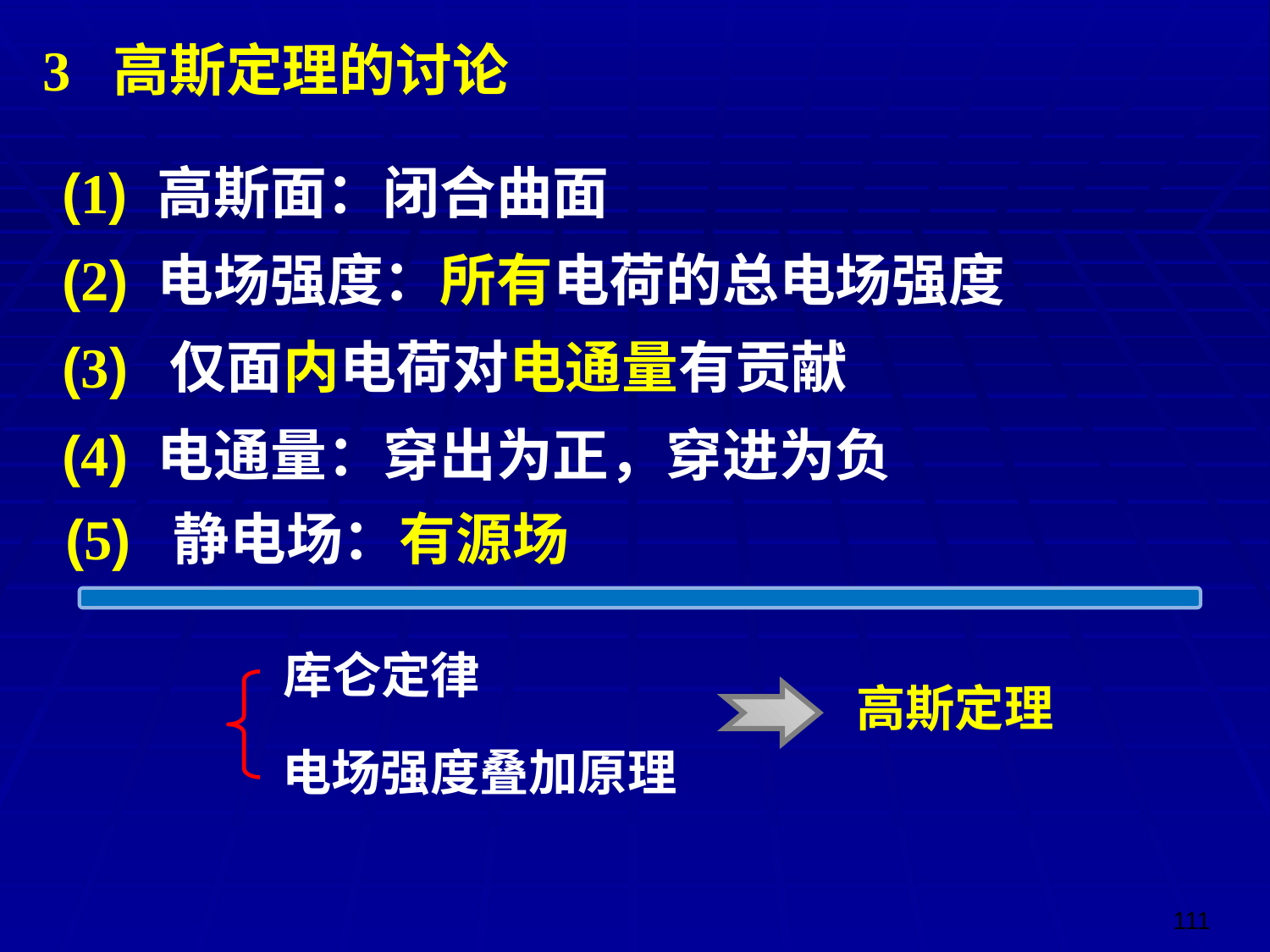

3  高斯定理的讨论
(1) 高斯面：闭合曲面
(2) 电场强度：所有电荷的总电场强度
(3)  仅面内电荷对电通量有贡献
(4) 电通量：穿出为正，穿进为负
(5)  静电场：有源场

库仑定律

电场强度叠加原理
高斯定理

111